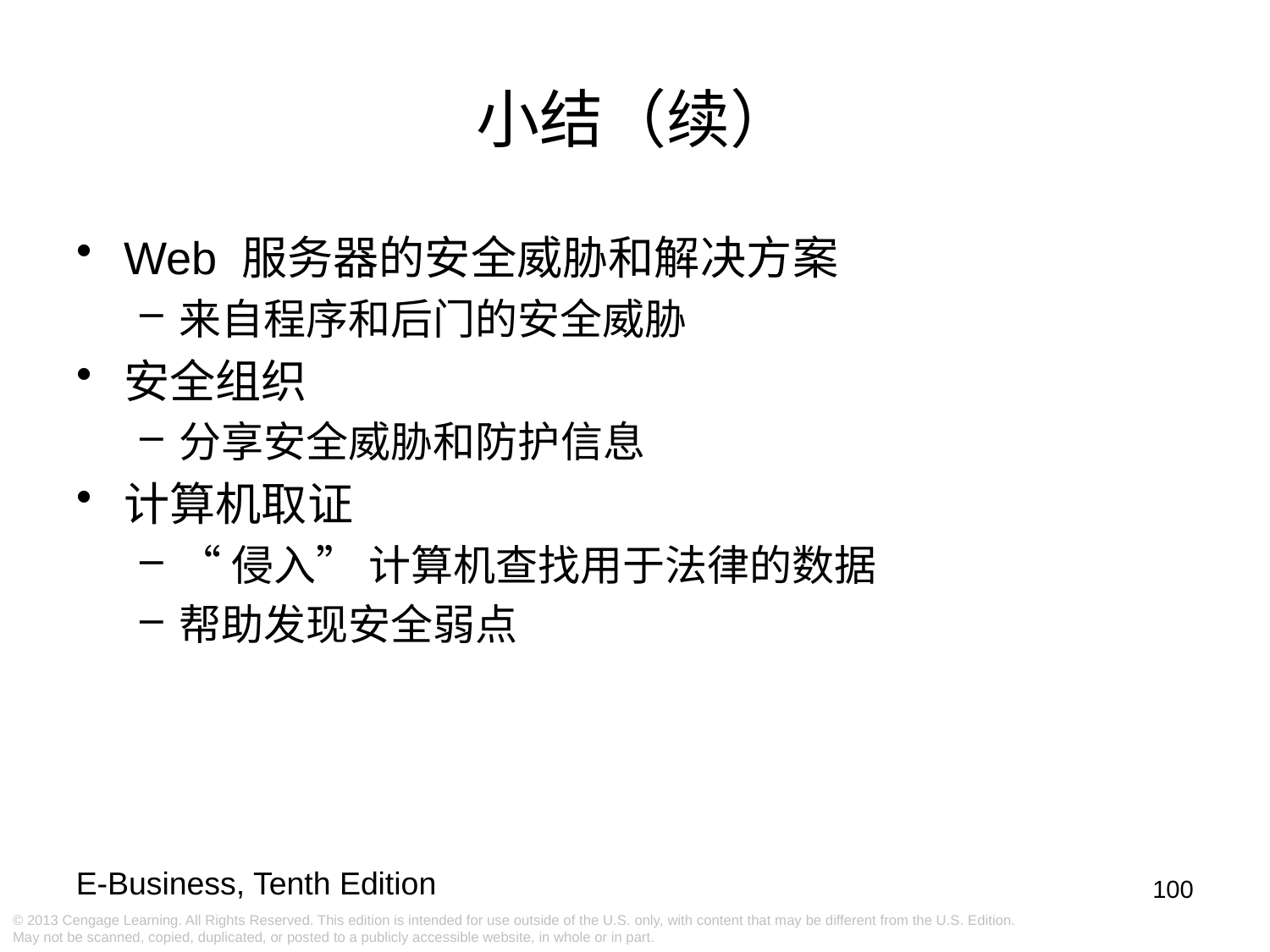

# 小结（续）
Web 服务器的安全威胁和解决方案
来自程序和后门的安全威胁
安全组织
分享安全威胁和防护信息
计算机取证
“侵入” 计算机查找用于法律的数据
帮助发现安全弱点
100